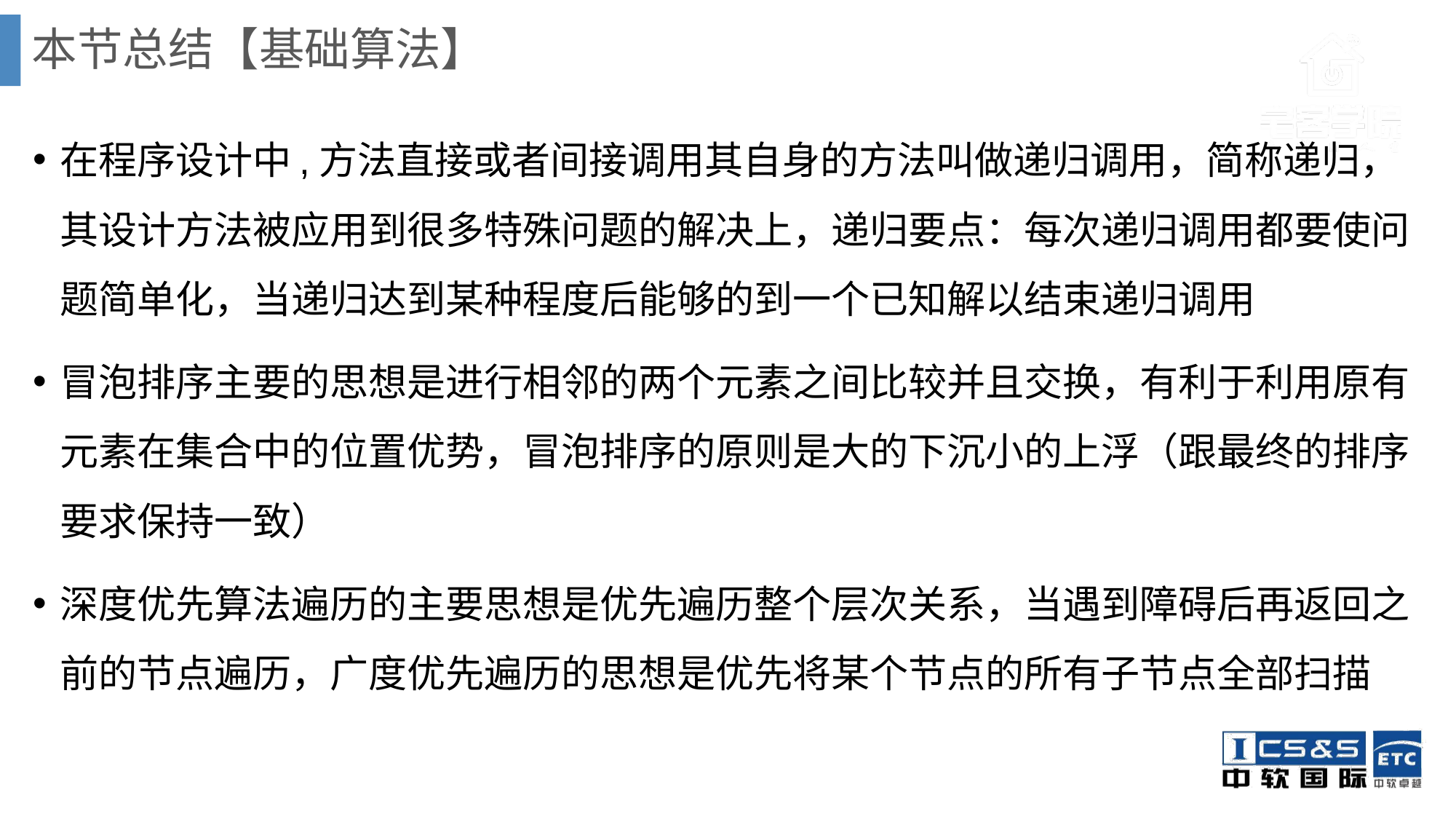

# 本节总结【基础算法】
在程序设计中,方法直接或者间接调用其自身的方法叫做递归调用，简称递归，其设计方法被应用到很多特殊问题的解决上，递归要点：每次递归调用都要使问题简单化，当递归达到某种程度后能够的到一个已知解以结束递归调用
冒泡排序主要的思想是进行相邻的两个元素之间比较并且交换，有利于利用原有元素在集合中的位置优势，冒泡排序的原则是大的下沉小的上浮（跟最终的排序要求保持一致）
深度优先算法遍历的主要思想是优先遍历整个层次关系，当遇到障碍后再返回之前的节点遍历，广度优先遍历的思想是优先将某个节点的所有子节点全部扫描